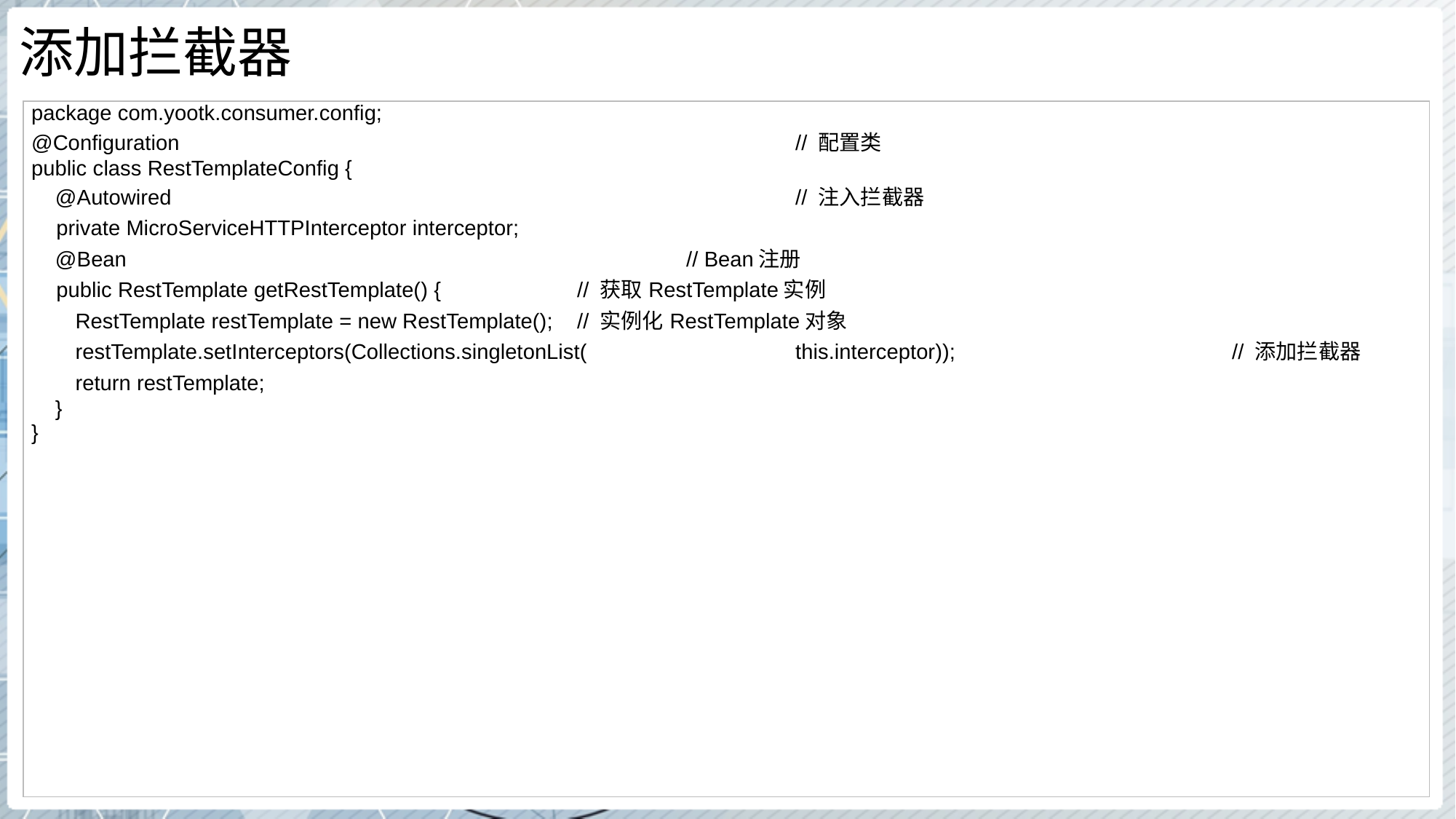

# 添加拦截器
| package com.yootk.consumer.config; @Configuration // 配置类 public class RestTemplateConfig { @Autowired // 注入拦截器 private MicroServiceHTTPInterceptor interceptor; @Bean // Bean注册 public RestTemplate getRestTemplate() { // 获取RestTemplate实例 RestTemplate restTemplate = new RestTemplate(); // 实例化RestTemplate对象 restTemplate.setInterceptors(Collections.singletonList( this.interceptor)); // 添加拦截器 return restTemplate; } } |
| --- |